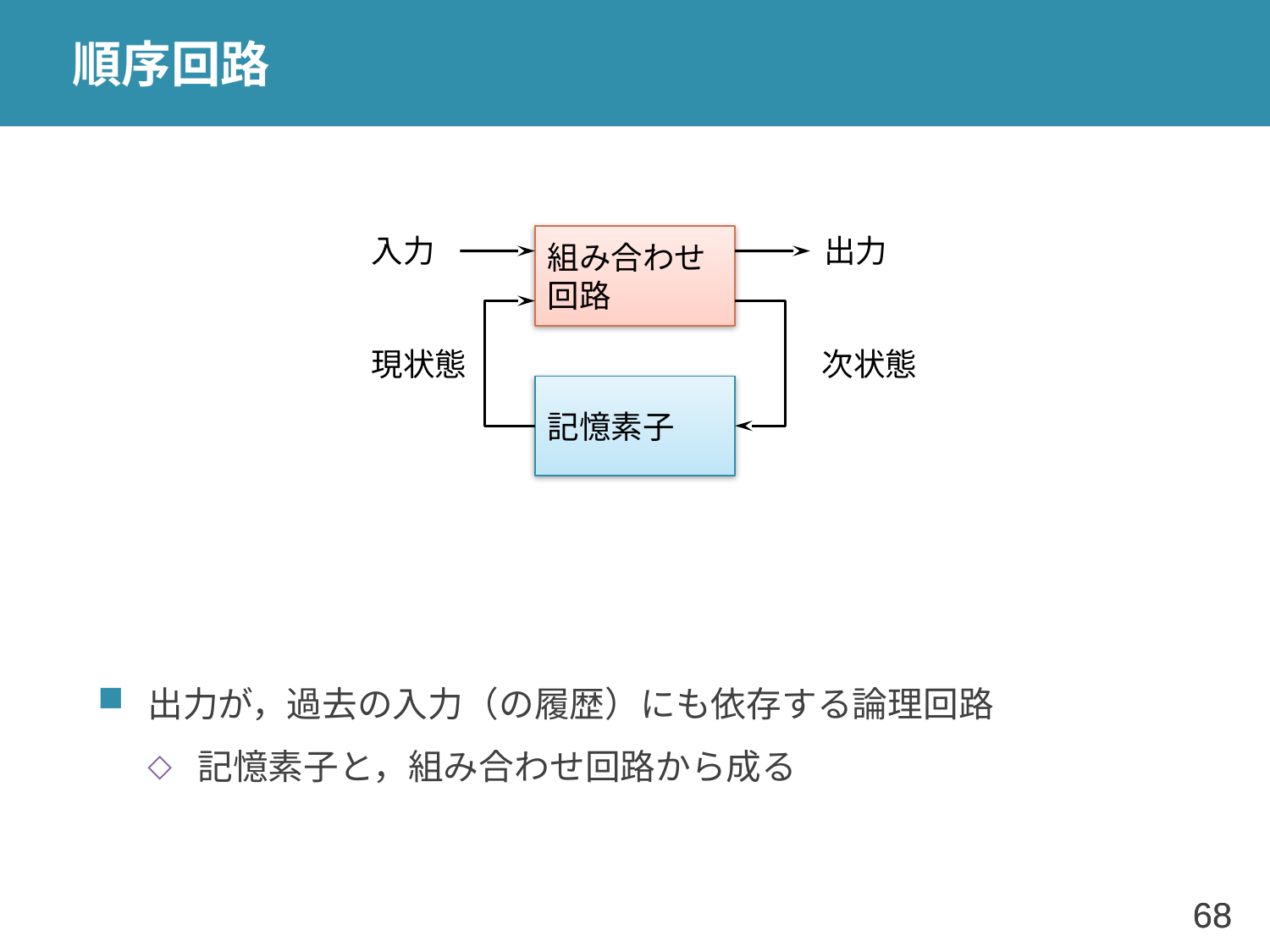

# 順序回路
入力
出力
組み合わせ
回路

現状態
次状態
記憶素子
出力が，過去の入力（の履歴）にも依存する論理回路
記憶素子と，組み合わせ回路から成る